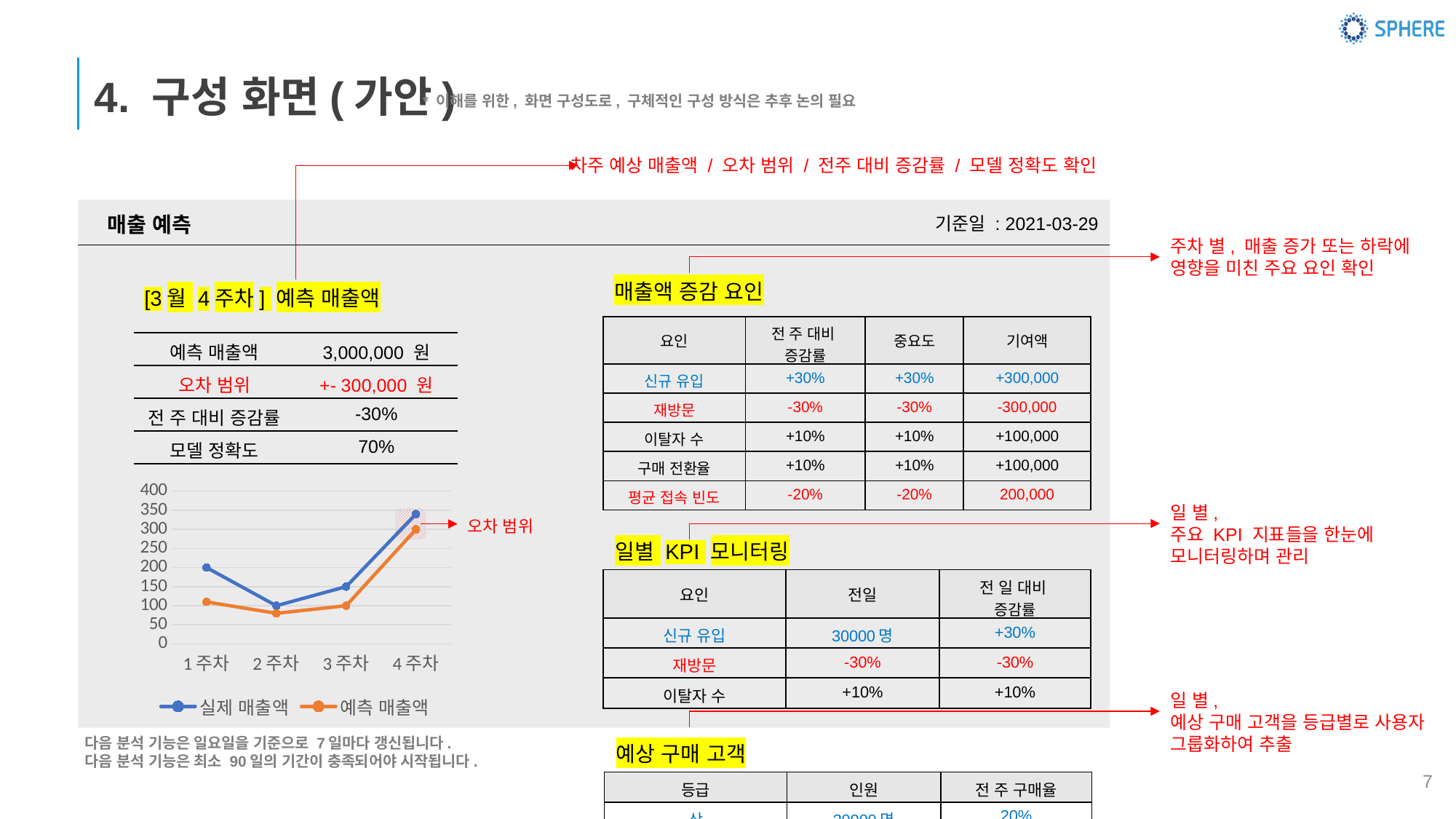

4. 구성 화면(가안)
* 이해를 위한, 화면 구성도로, 구체적인 구성 방식은 추후 논의 필요
차주 예상 매출액 / 오차 범위 / 전주 대비 증감률 / 모델 정확도 확인

매출 예측
기준일 : 2021-03-29
주차 별, 매출 증가 또는 하락에 영향을 미친 주요 요인 확인
매출액 증감 요인
[3월 4주차] 예측 매출액
| 요인 | 전 주 대비 증감률 | 중요도 | 기여액 |
| --- | --- | --- | --- |
| 신규 유입 | +30% | +30% | +300,000 |
| 재방문 | -30% | -30% | -300,000 |
| 이탈자 수 | +10% | +10% | +100,000 |
| 구매 전환율 | +10% | +10% | +100,000 |
| 평균 접속 빈도 | -20% | -20% | 200,000 |
| 예측 매출액 | 3,000,000 원 |
| --- | --- |
| 오차 범위 | +- 300,000 원 |
| 전 주 대비 증감률 | -30% |
| 모델 정확도 | 70% |

### Chart

| Category | 실제 매출액 | 예측 매출액 |
|---|---|---|
| 1주차 | 200.0 | 110.0 |
| 2주차 | 100.0 | 80.0 |
| 3주차 | 150.0 | 100.0 |
| 4주차 | 340.0 | 300.0 |
일 별,
주요 KPI 지표들을 한눈에 모니터링하며 관리

오차 범위
일별 KPI 모니터링
| 요인 | 전일 | 전 일 대비 증감률 |
| --- | --- | --- |
| 신규 유입 | 30000명 | +30% |
| 재방문 | -30% | -30% |
| 이탈자 수 | +10% | +10% |
일 별,
예상 구매 고객을 등급별로 사용자 그룹화하여 추출
다음 분석 기능은 일요일을 기준으로 7일마다 갱신됩니다.
다음 분석 기능은 최소 90일의 기간이 충족되어야 시작됩니다.
예상 구매 고객
7
| 등급 | 인원 | 전 주 구매율 |
| --- | --- | --- |
| 상 | 30000명 | 20% |
| 중 | 1000% | 10% |
| 하 | 100% | 2% |